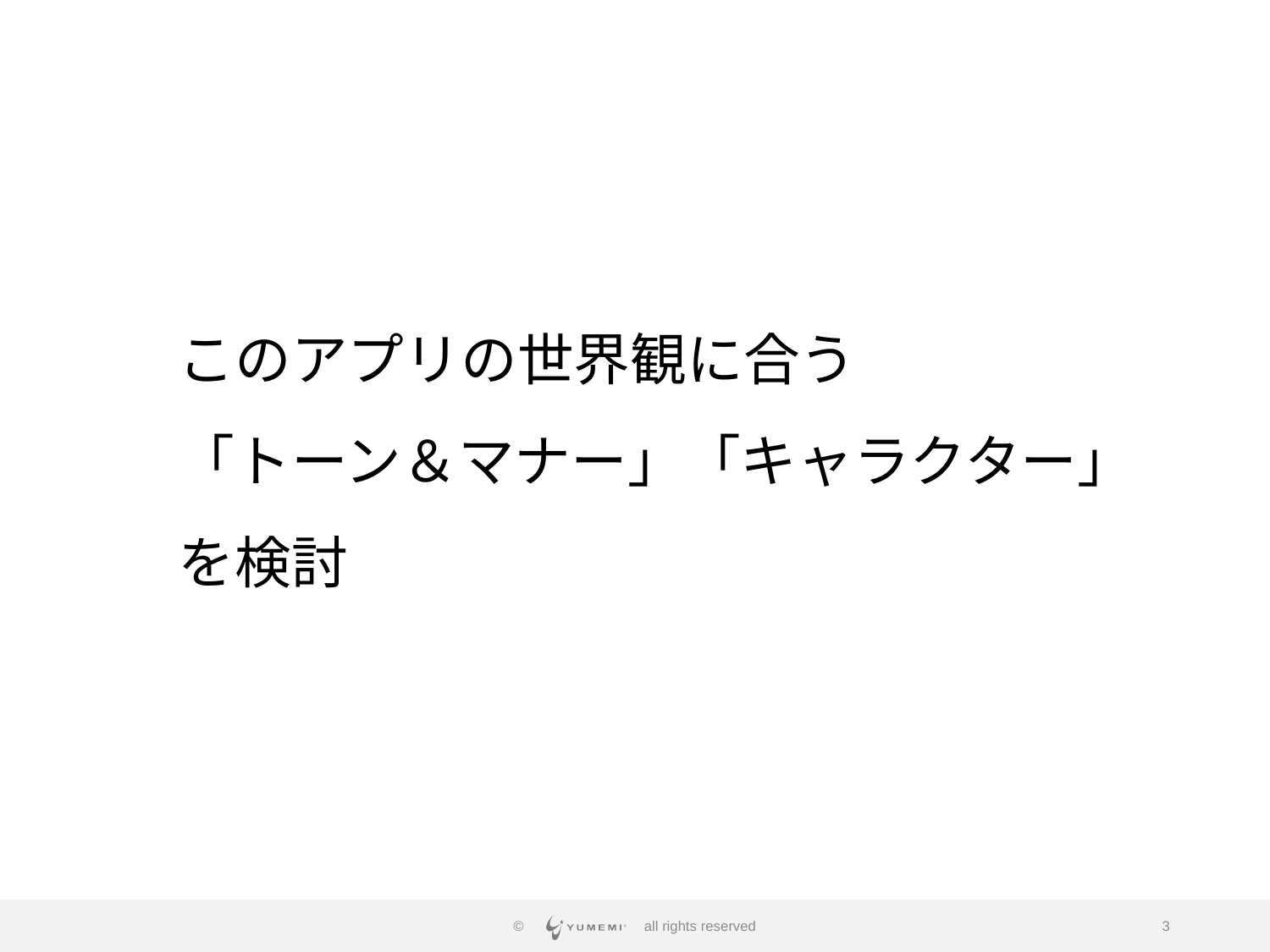

このアプリの世界観に合う
「トーン＆マナー」「キャラクター」
を検討
©                              all rights reserved
3